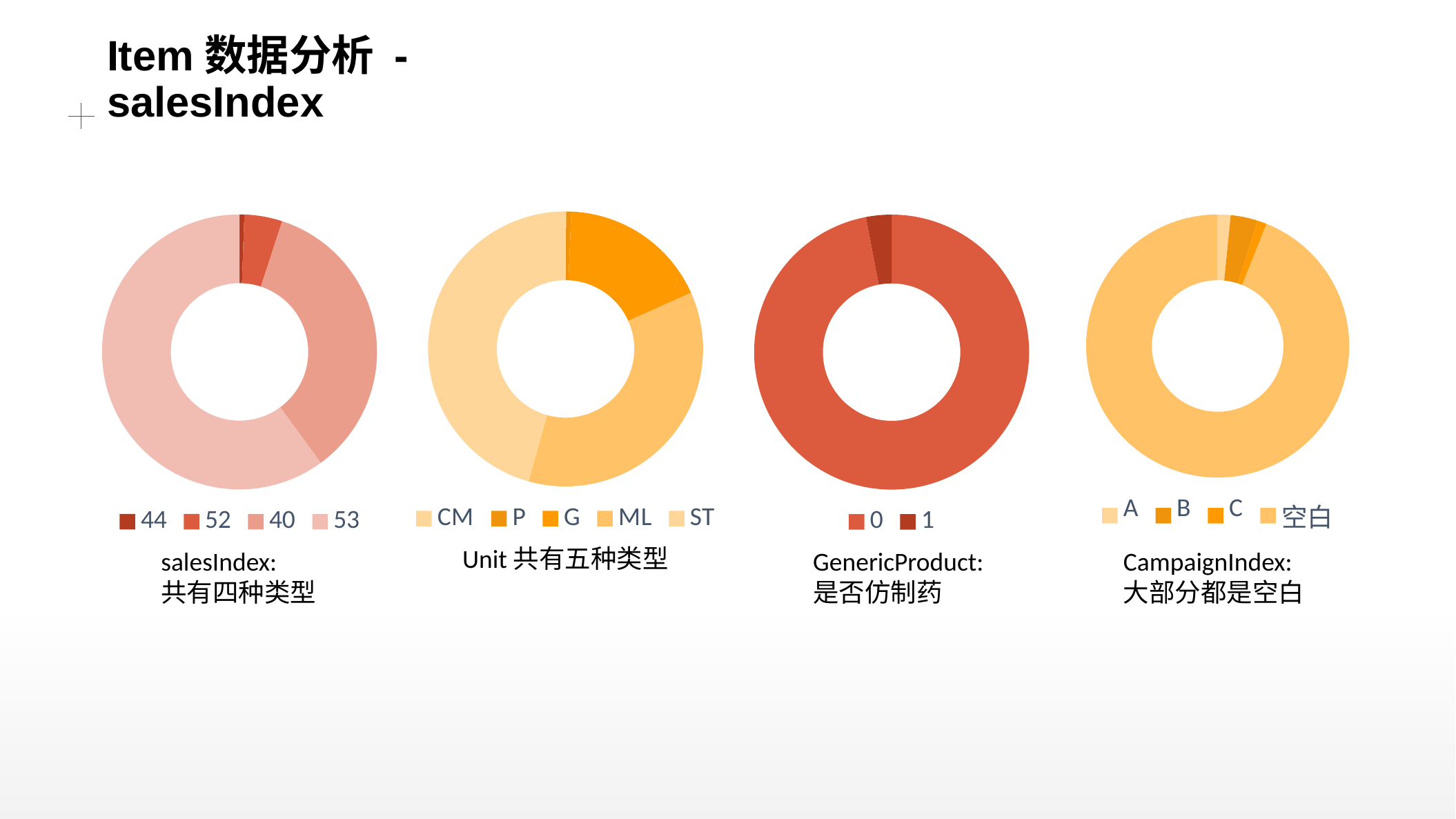

# Item数据分析 - salesIndex

### Chart

| Category | 个数 |
|---|---|
| CM | 14.0 |
| P | 134.0 |
| G | 3884.0 |
| ML | 7942.0 |
| ST | 10061.0 |

### Chart

| Category | 个数 |
|---|---|
| A | 350.0 |
| B | 738.0 |
| C | 250.0 |
| 空白 | 20697.0 |

### Chart

| Category | 个数 |
|---|---|
| 44 | 125.0 |
| 52 | 983.0 |
| 40 | 7690.0 |
| 53 | 13237.0 |

### Chart

| Category | 个数 |
|---|---|
| 0 | 0.97 |
| 1 | 0.03 |
Unit共有五种类型
salesIndex:
共有四种类型
GenericProduct:是否仿制药
CampaignIndex:大部分都是空白